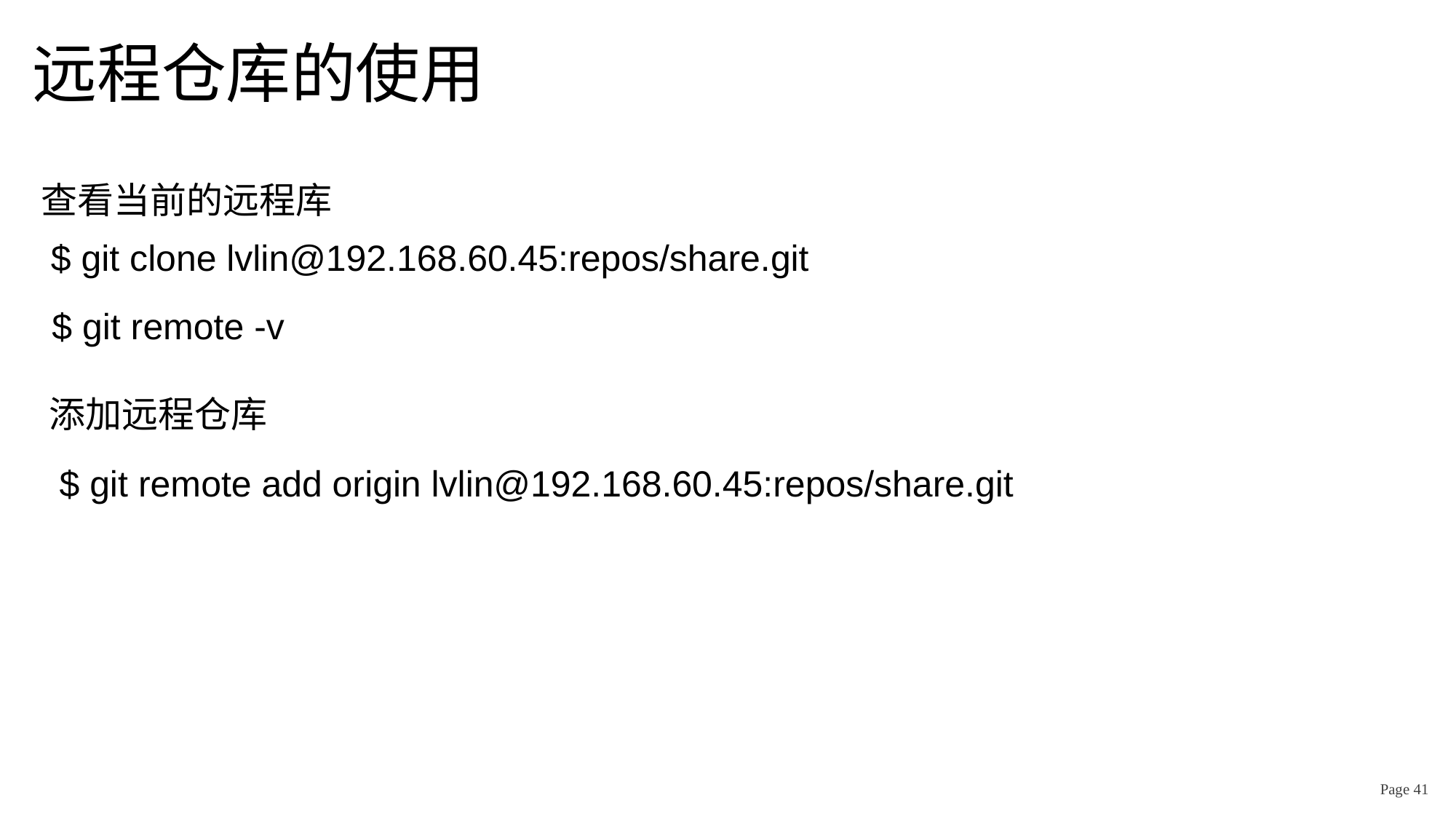

# 远程仓库的使用
查看当前的远程库
$ git clone lvlin@192.168.60.45:repos/share.git
$ git remote -v
添加远程仓库
$ git remote add origin lvlin@192.168.60.45:repos/share.git